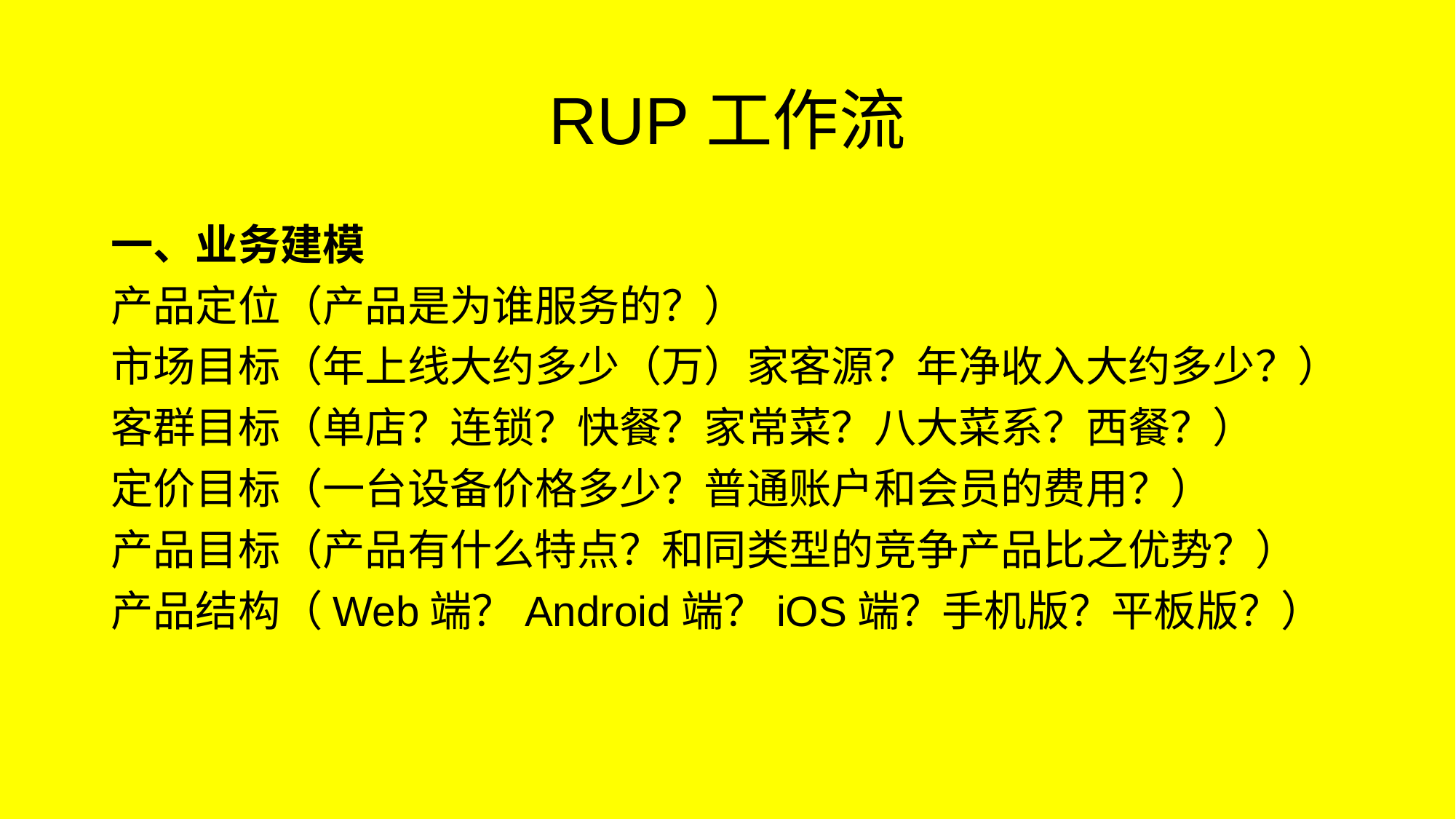

# RUP工作流
一、业务建模
产品定位（产品是为谁服务的？）
市场目标（年上线大约多少（万）家客源？年净收入大约多少？）
客群目标（单店？连锁？快餐？家常菜？八大菜系？西餐？）
定价目标（一台设备价格多少？普通账户和会员的费用？）
产品目标（产品有什么特点？和同类型的竞争产品比之优势？）
产品结构（Web端？Android端？iOS端？手机版？平板版？）